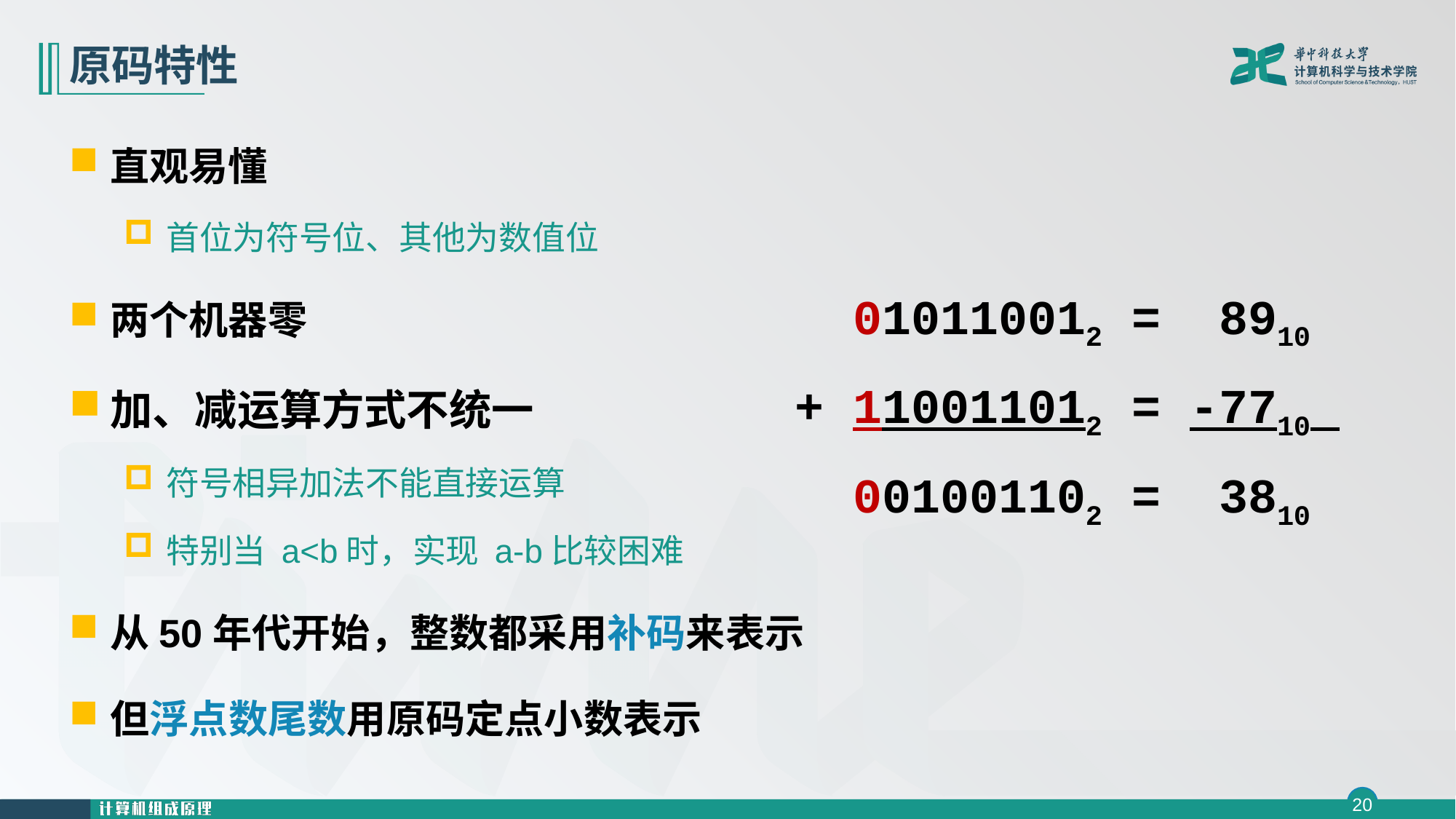

# 原码特性
直观易懂
首位为符号位、其他为数值位
两个机器零
加、减运算方式不统一
符号相异加法不能直接运算
特别当 a<b时，实现 a-b比较困难
从50年代开始，整数都采用补码来表示
但浮点数尾数用原码定点小数表示

  010110012 =  8910
+ 110011012 = -7710
  001001102 =  3810